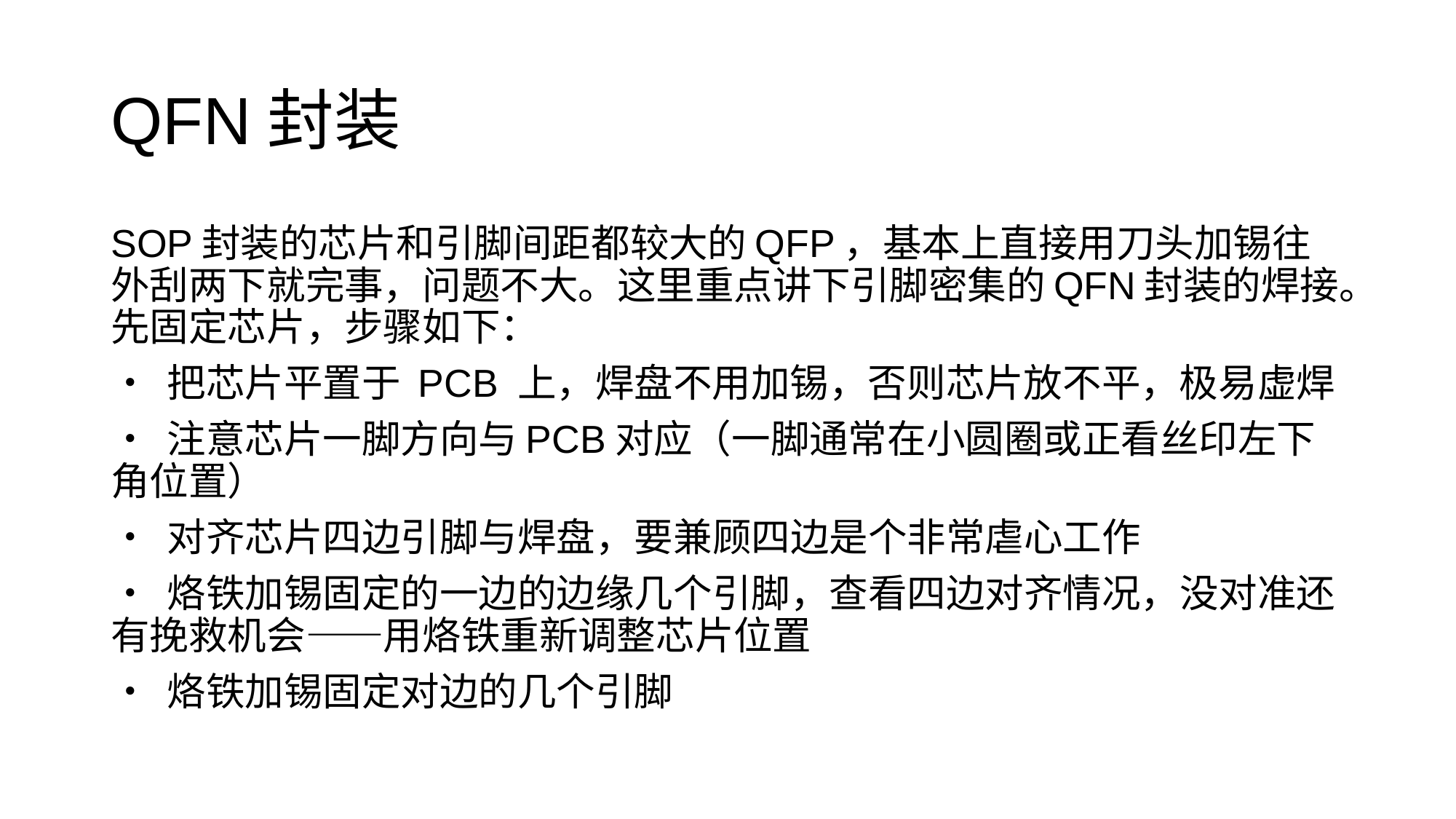

# QFN封装
SOP封装的芯片和引脚间距都较大的QFP，基本上直接用刀头加锡往外刮两下就完事，问题不大。这里重点讲下引脚密集的QFN封装的焊接。先固定芯片，步骤如下：
• 把芯片平置于 PCB 上，焊盘不用加锡，否则芯片放不平，极易虚焊
• 注意芯片一脚方向与PCB对应（一脚通常在小圆圈或正看丝印左下角位置）
• 对齐芯片四边引脚与焊盘，要兼顾四边是个非常虐心工作
• 烙铁加锡固定的一边的边缘几个引脚，查看四边对齐情况，没对准还有挽救机会——用烙铁重新调整芯片位置
• 烙铁加锡固定对边的几个引脚